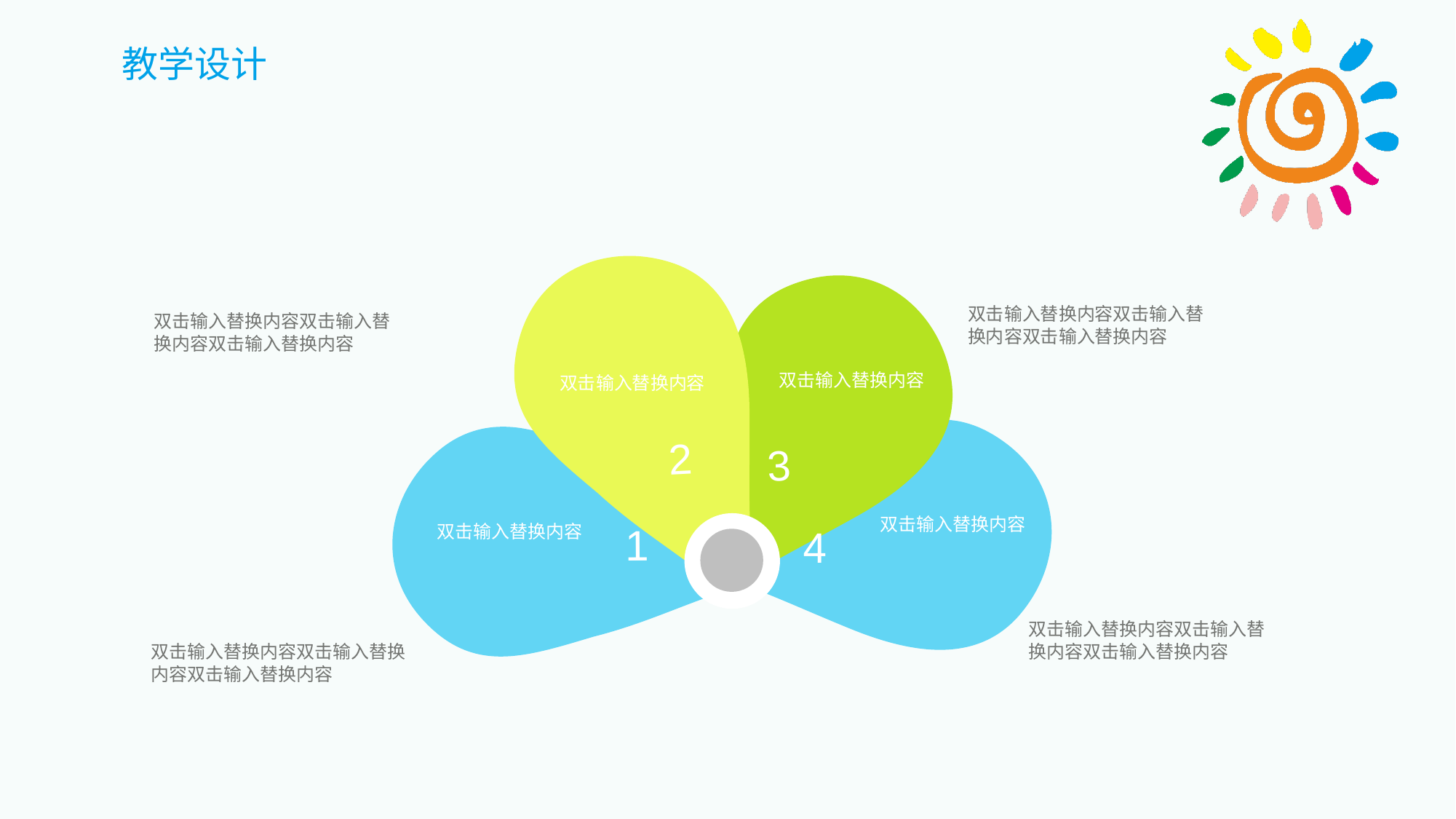

双击输入替换内容

双击输入替换内容

双击输入替换内容双击输入替换内容双击输入替换内容
双击输入替换内容双击输入替换内容双击输入替换内容
双击输入替换内容

双击输入替换内容

2
3

1
4
双击输入替换内容双击输入替换内容双击输入替换内容

双击输入替换内容双击输入替换内容双击输入替换内容